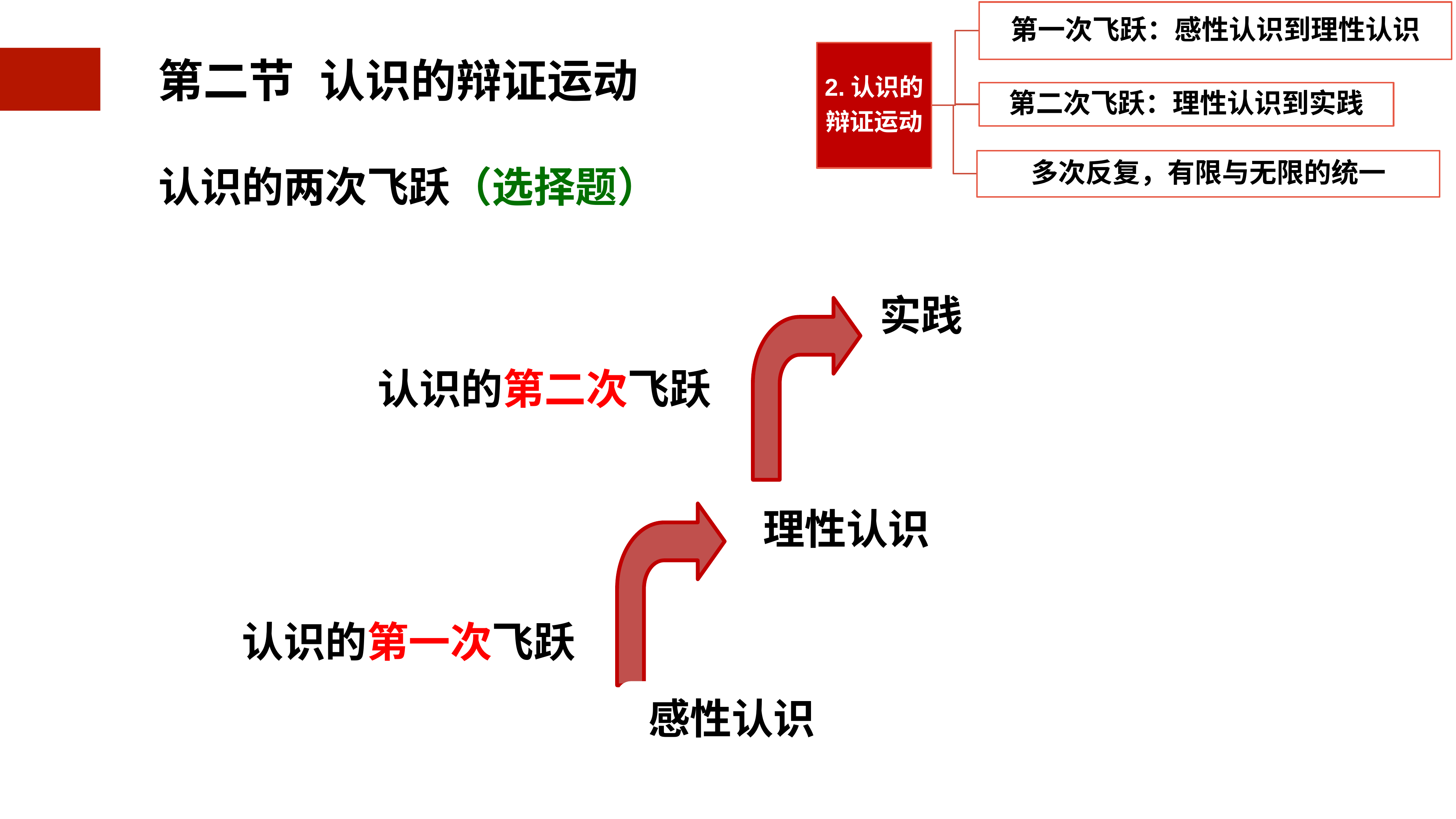

2.认识的
辩证运动
第一次飞跃：感性认识到理性认识
第二次飞跃：理性认识到实践
多次反复，有限与无限的统一
2.2.2从理性认识到实践
认识的两次飞跃（选择题）

实践

认识的第二次飞跃

理性认识

认识的第一次飞跃

感性认识